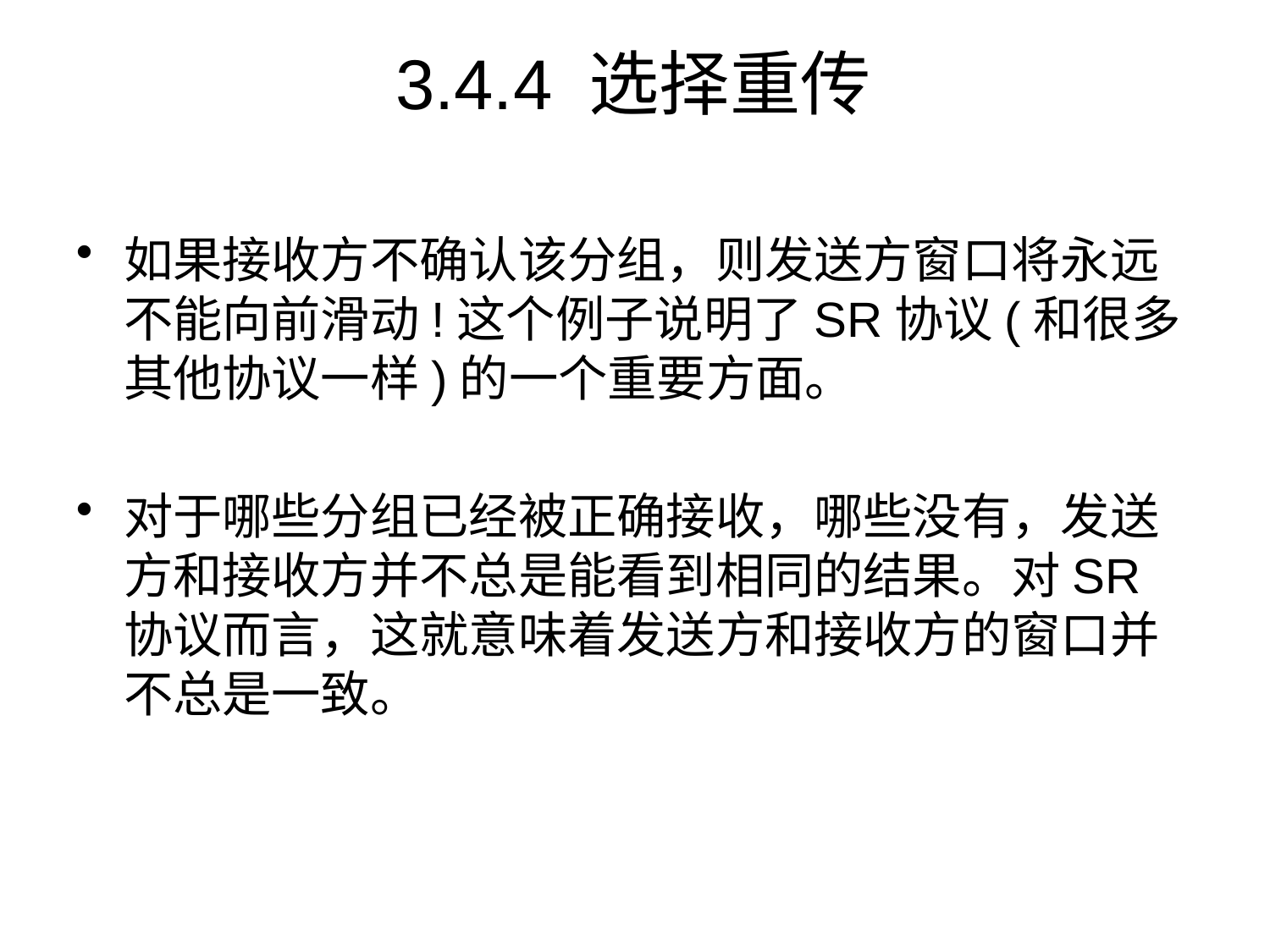

# 3.4.4 选择重传
如果接收方不确认该分组，则发送方窗口将永远不能向前滑动!这个例子说明了SR协议(和很多其他协议一样)的一个重要方面。

对于哪些分组已经被正确接收，哪些没有，发送方和接收方并不总是能看到相同的结果。对SR协议而言，这就意味着发送方和接收方的窗口并不总是一致。